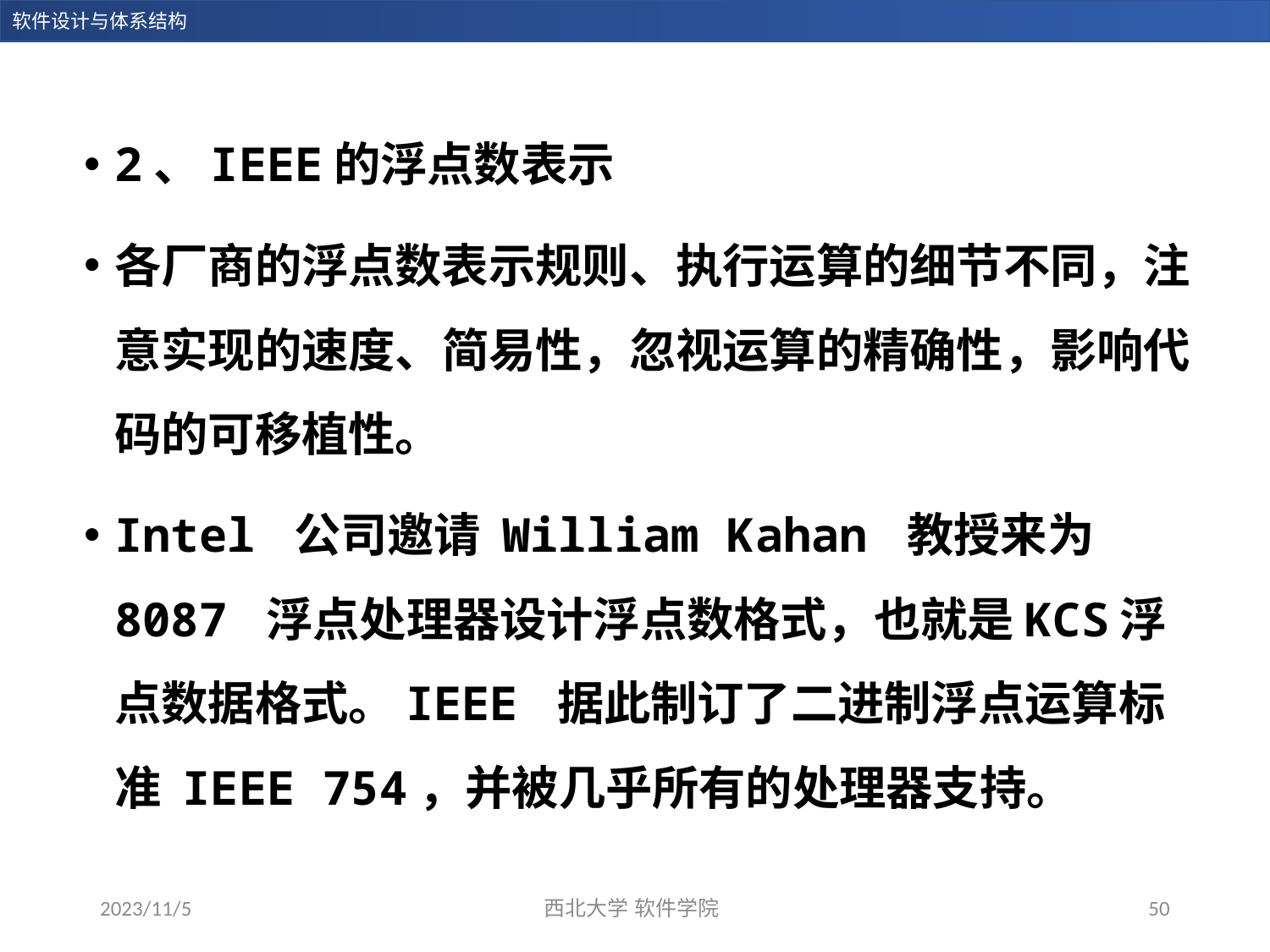

2、IEEE的浮点数表示
各厂商的浮点数表示规则、执行运算的细节不同，注意实现的速度、简易性，忽视运算的精确性，影响代码的可移植性。
Intel 公司邀请 William Kahan 教授来为 8087 浮点处理器设计浮点数格式，也就是KCS浮点数据格式。IEEE 据此制订了二进制浮点运算标准 IEEE 754，并被几乎所有的处理器支持。

2023/11/5
西北大学 软件学院
50